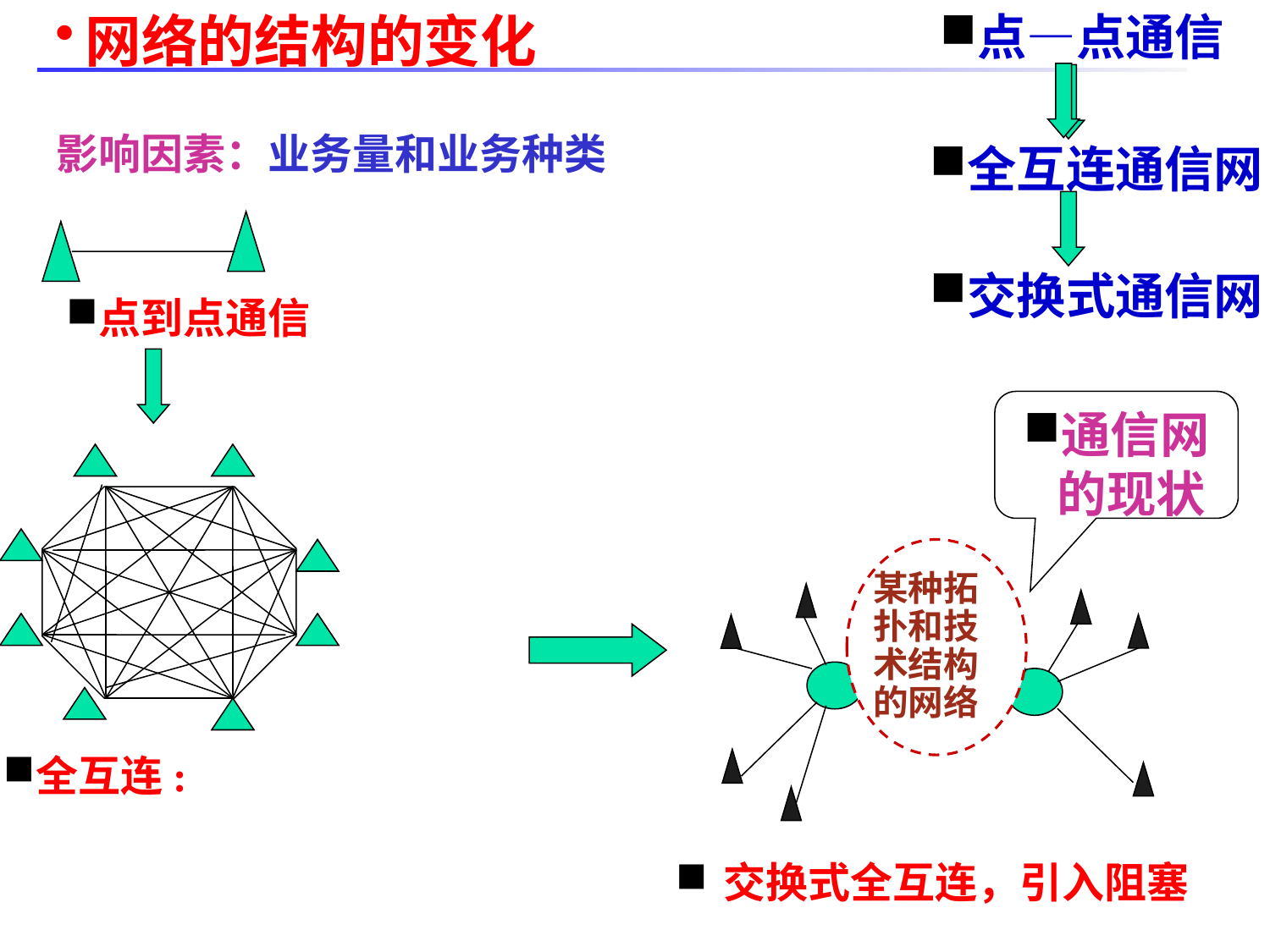

点—点通信

全互连通信网

交换式通信网
# 网络的结构的变化
影响因素：业务量和业务种类

点到点通信

全互连:

通信网的现状
某种拓扑和技术结构的网络

交换式全互连，引入阻塞